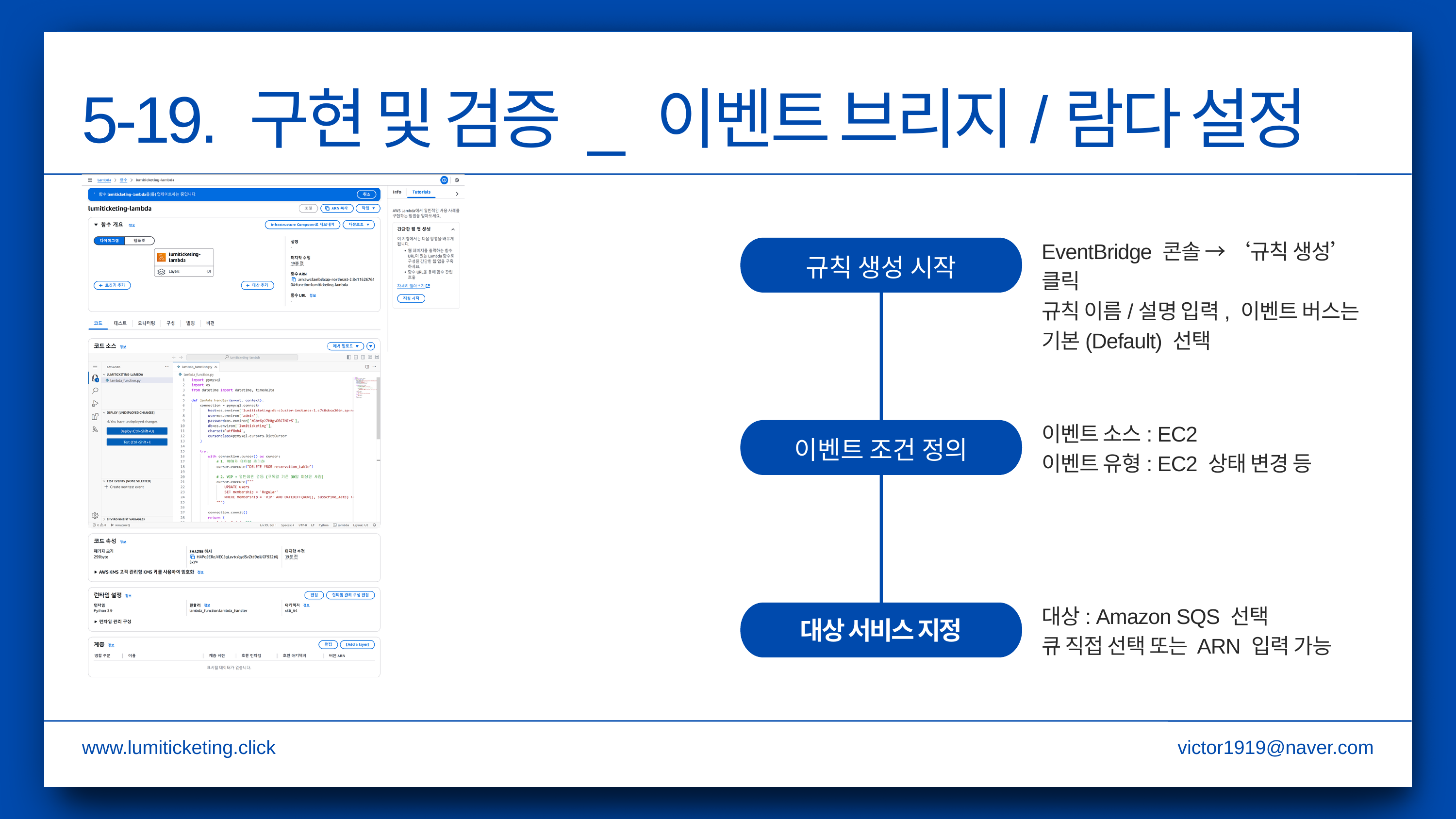

5-19. 구현 및 검증 _ 이벤트 브리지/람다 설정

EventBridge 콘솔 → ‘규칙 생성’ 클릭
규칙 이름/설명 입력, 이벤트 버스는
기본(Default) 선택

규칙 생성 시작

이벤트 소스: EC2
이벤트 유형: EC2 상태 변경 등

이벤트 조건 정의
대상: Amazon SQS 선택
큐 직접 선택 또는 ARN 입력 가능

대상 서비스 지정

www.lumiticketing.click
victor1919@naver.com